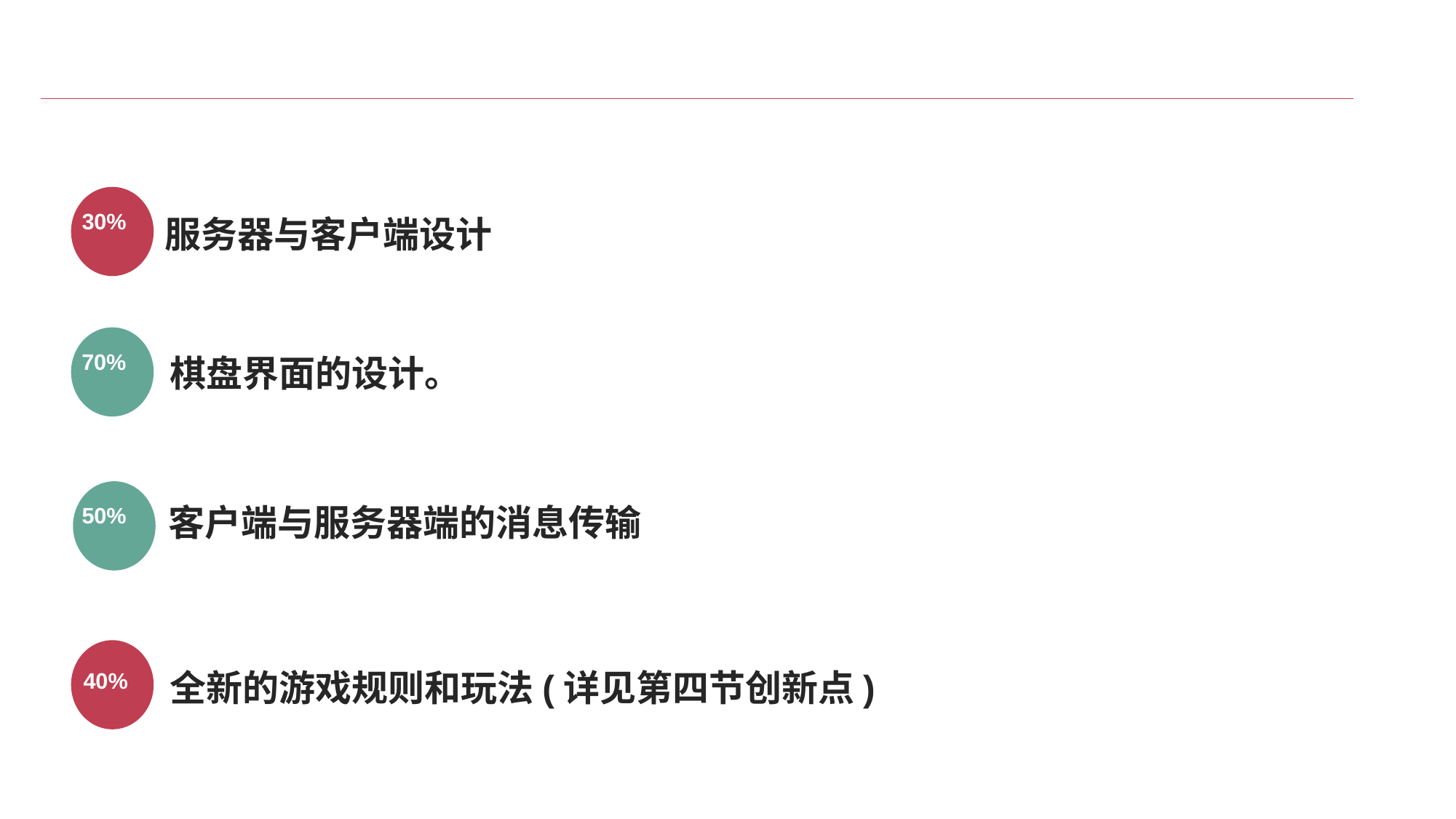

服务器与客户端设计
30%

棋盘界面的设计。
70%
客户端与服务器端的消息传输

50%

全新的游戏规则和玩法(详见第四节创新点)
40%